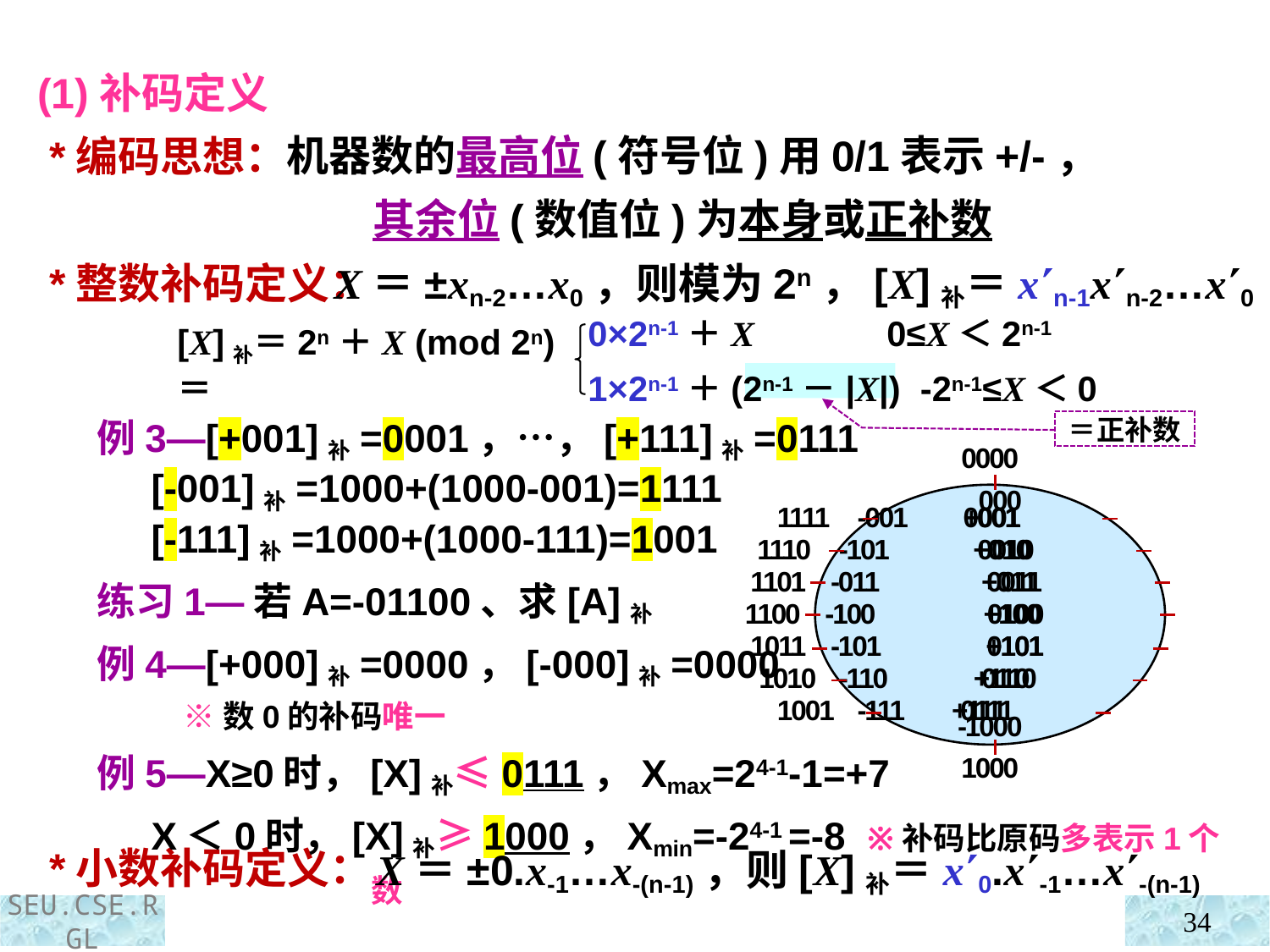

(1)补码定义
 *编码思想：

 *整数补码定义：

 *小数补码定义：
机器数的最高位(符号位)用0/1表示+/-，
        其余位(数值位)为本身或正补数
    X＝±xn-2…x0，则模为2n，[X]补＝x′n-1x′n-2…x′0
0×2n-1＋X              0≤X＜2n-1
1×2n-1＋(2n-1－|X|)  -2n-1≤X＜0

[X]补＝2n＋X (mod 2n)＝

例3—[+001]补=0001，…，[+111]补=0111
     [-001]补=1000+(1000-001)=1111
     [-111]补=1000+(1000-111)=1001
练习1—若A=-01100、求[A]补
例4—[+000]补=0000，[-000]补=0000
            ※数0的补码唯一
例5—X≥0时，[X]补≤0111，Xmax=24-1-1=+7
     X＜0时，[X]补≥1000，Xmin=-24-1 =-8  ※补码比原码多表示1个数
＝正补数
0000

000
     -001         +001
  -101              +010
 -011                 +011
-100                  +100
 -101                 +101
  -110              +110
     -111        +111
     1111                      0001
  1110                           0010
 1101                              0011
1100                               0100
 1011                              0101
  1010                           0110
     1001                     0111
-1000
1000
X＝±0.x-1…x-(n-1)，则[X]补＝x′0.x′-1…x′-(n-1)
34